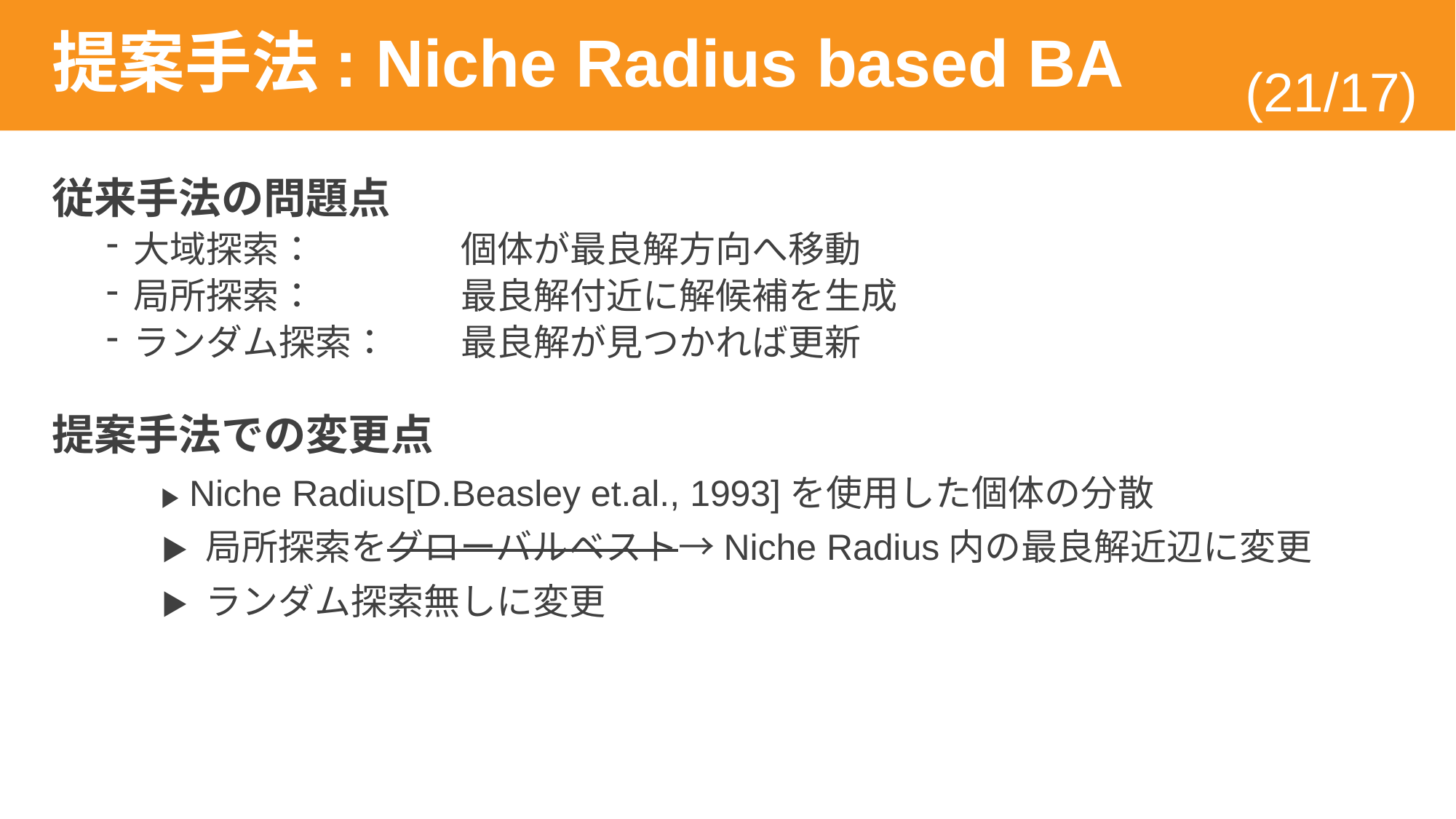

# 提案手法: Niche Radius based BA
(21/17)
従来手法の問題点
大域探索：		個体が最良解方向へ移動
局所探索：		最良解付近に解候補を生成
ランダム探索：	最良解が見つかれば更新

提案手法での変更点
	▶ Niche Radius[D.Beasley et.al., 1993]を使用した個体の分散
	▶ 局所探索をグローバルベスト→Niche Radius内の最良解近辺に変更
	▶ ランダム探索無しに変更